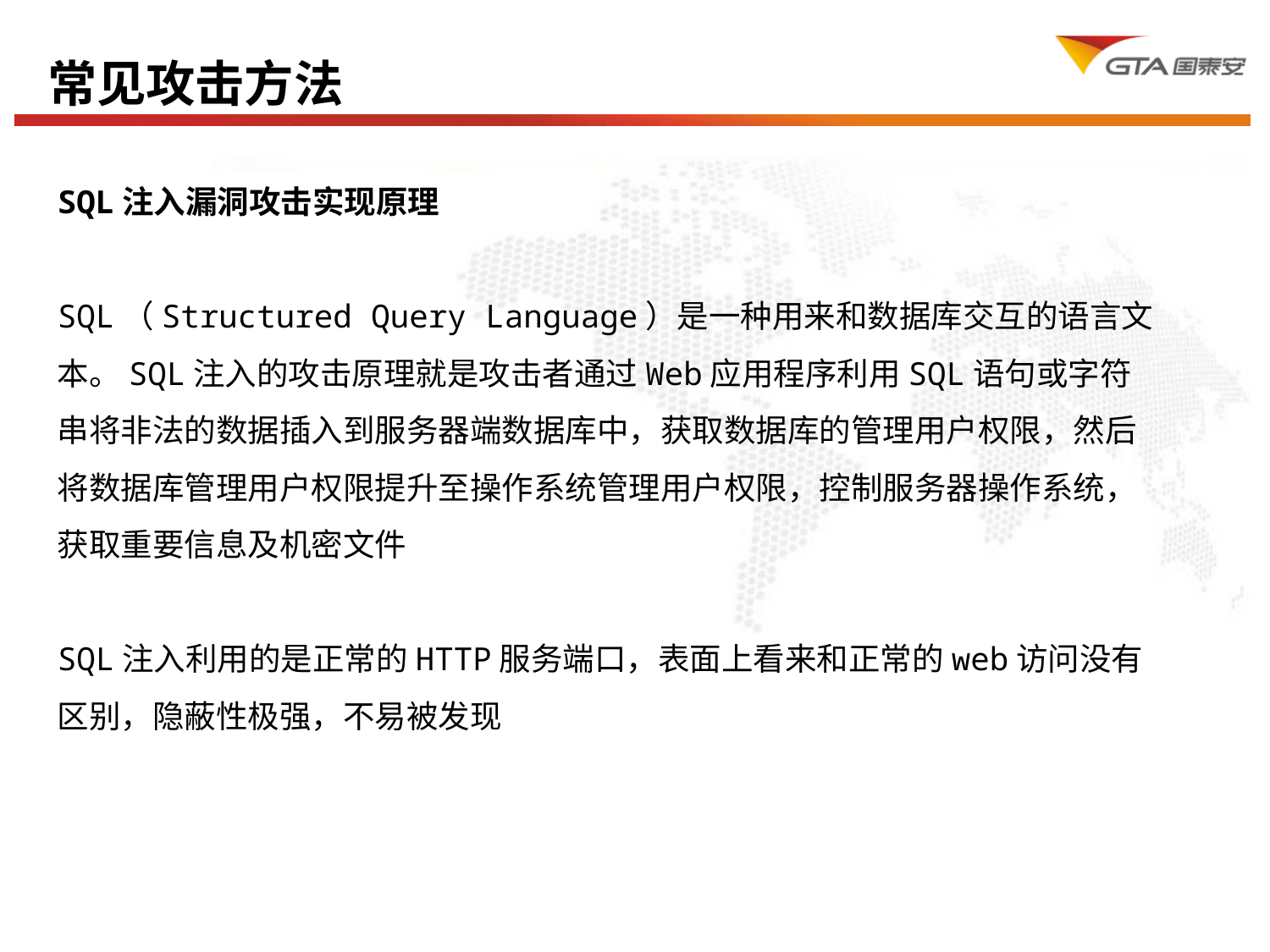

常见攻击方法划和展望

SQL注入漏洞攻击实现原理

SQL（Structured Query Language）是一种用来和数据库交互的语言文本。SQL注入的攻击原理就是攻击者通过Web应用程序利用SQL语句或字符串将非法的数据插入到服务器端数据库中，获取数据库的管理用户权限，然后将数据库管理用户权限提升至操作系统管理用户权限，控制服务器操作系统，获取重要信息及机密文件

SQL注入利用的是正常的HTTP服务端口，表面上看来和正常的web访问没有区别，隐蔽性极强，不易被发现